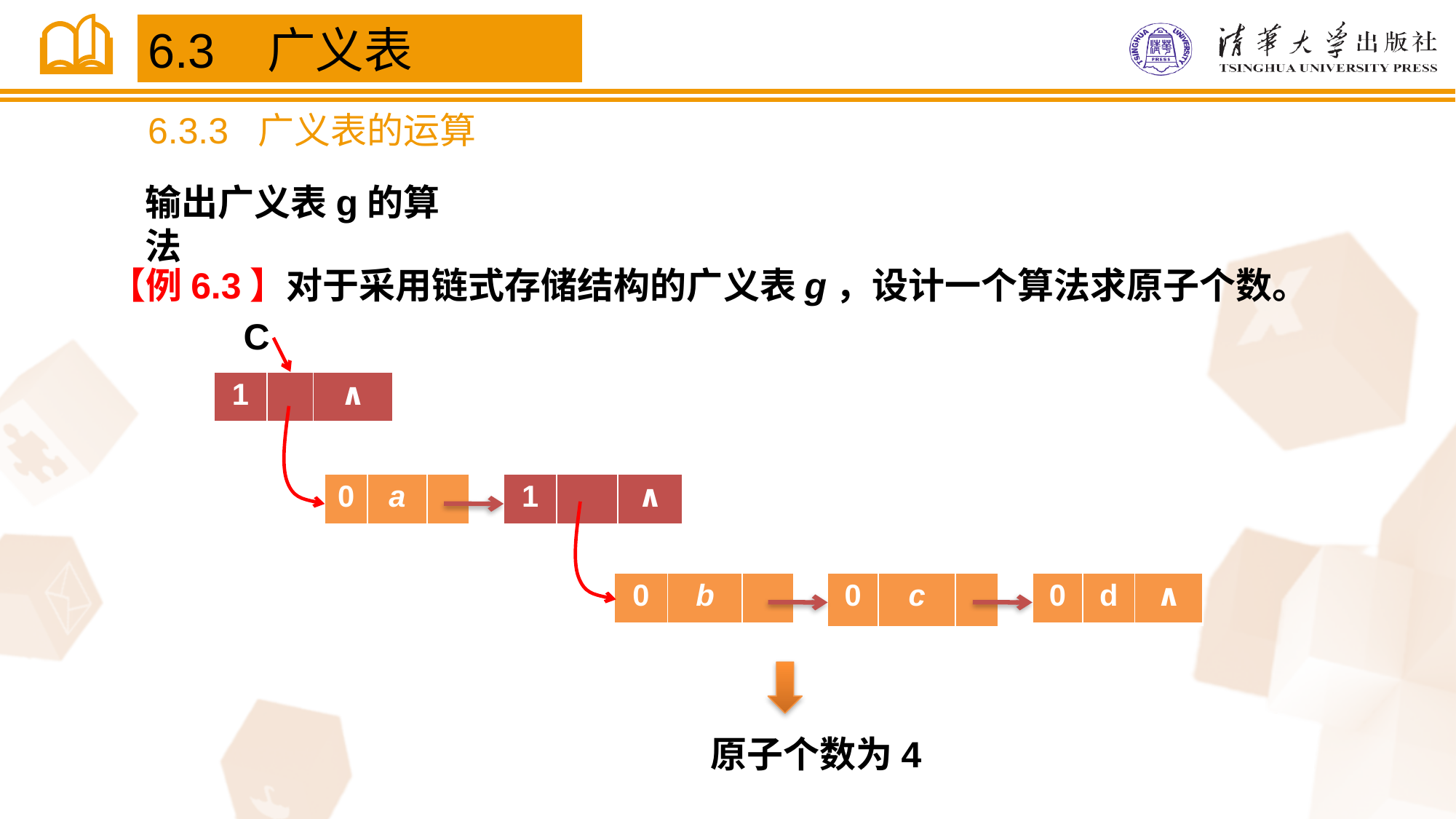

6.3   广义表
6.3.3  广义表的运算
输出广义表g的算法
【例6.3】对于采用链式存储结构的广义表g，设计一个算法求原子个数。
C
| 1 |  | ∧ |
| --- | --- | --- |

| 0 | a |  |
| --- | --- | --- |
| 1 |  | ∧ |
| --- | --- | --- |

| 0 | b |  |
| --- | --- | --- |
| 0 | c |  |
| --- | --- | --- |
| 0 | d | ∧ |
| --- | --- | --- |

原子个数为4